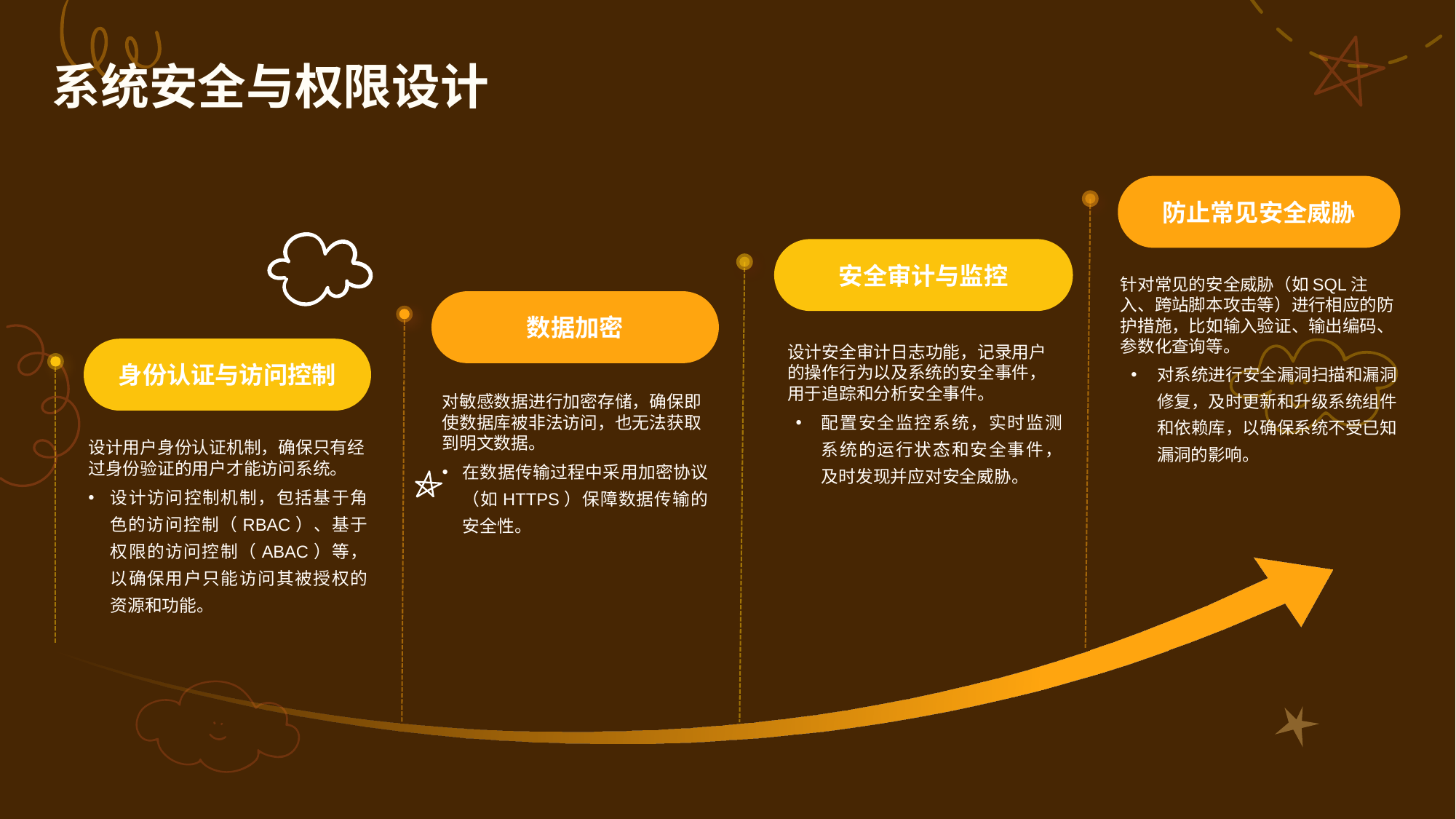

系统安全与权限设计
防止常见安全威胁

安全审计与监控

针对常见的安全威胁（如SQL注入、跨站脚本攻击等）进行相应的防护措施，比如输入验证、输出编码、参数化查询等。
对系统进行安全漏洞扫描和漏洞修复，及时更新和升级系统组件和依赖库，以确保系统不受已知漏洞的影响。
数据加密

设计安全审计日志功能，记录用户的操作行为以及系统的安全事件，用于追踪和分析安全事件。
配置安全监控系统，实时监测系统的运行状态和安全事件，及时发现并应对安全威胁。

身份认证与访问控制

对敏感数据进行加密存储，确保即使数据库被非法访问，也无法获取到明文数据。
在数据传输过程中采用加密协议（如HTTPS）保障数据传输的安全性。

设计用户身份认证机制，确保只有经过身份验证的用户才能访问系统。
设计访问控制机制，包括基于角色的访问控制（RBAC）、基于权限的访问控制（ABAC）等，以确保用户只能访问其被授权的资源和功能。